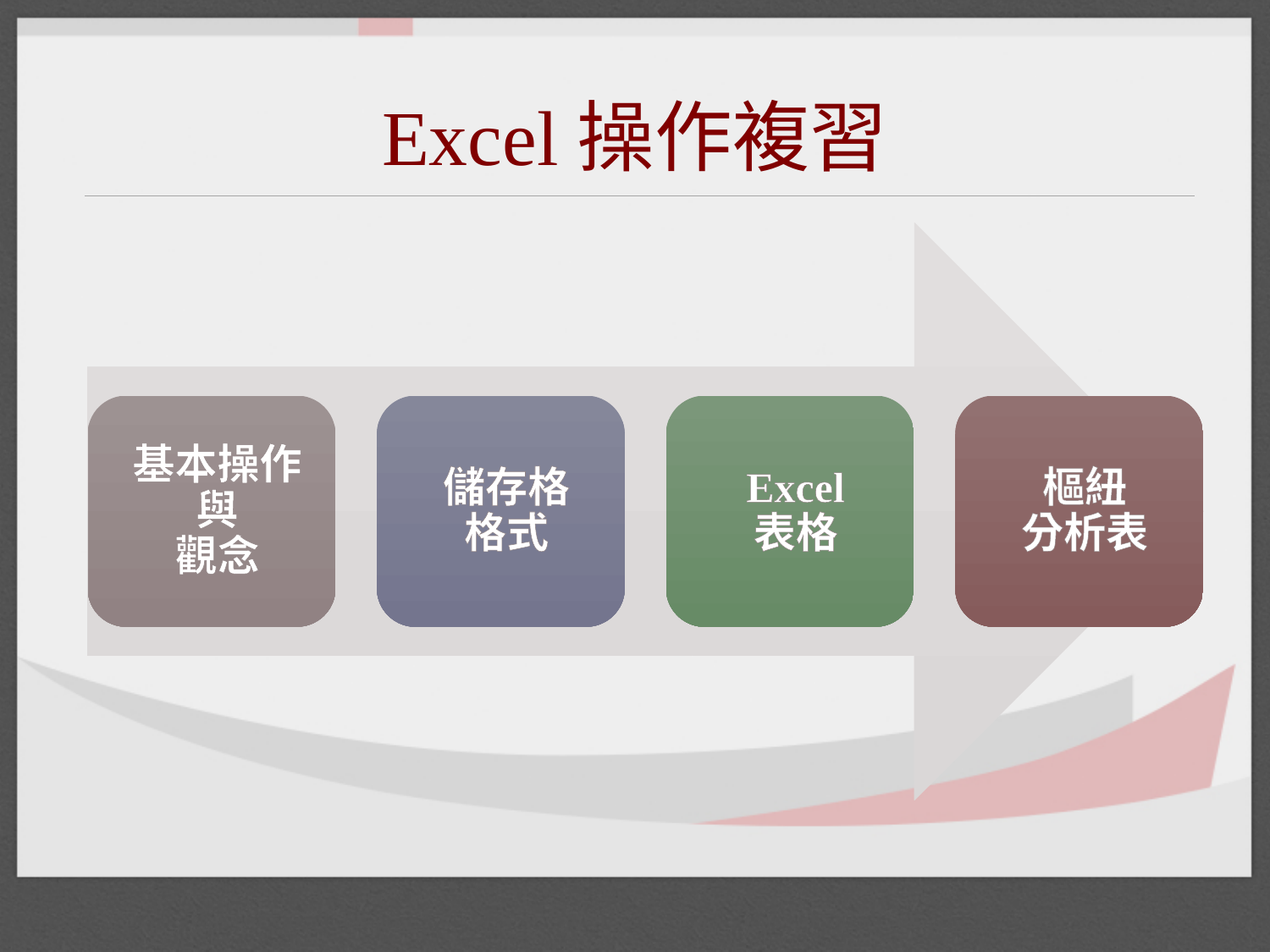

# Excel操作複習
基本操作與
觀念
儲存格
格式
Excel
表格
樞紐
分析表